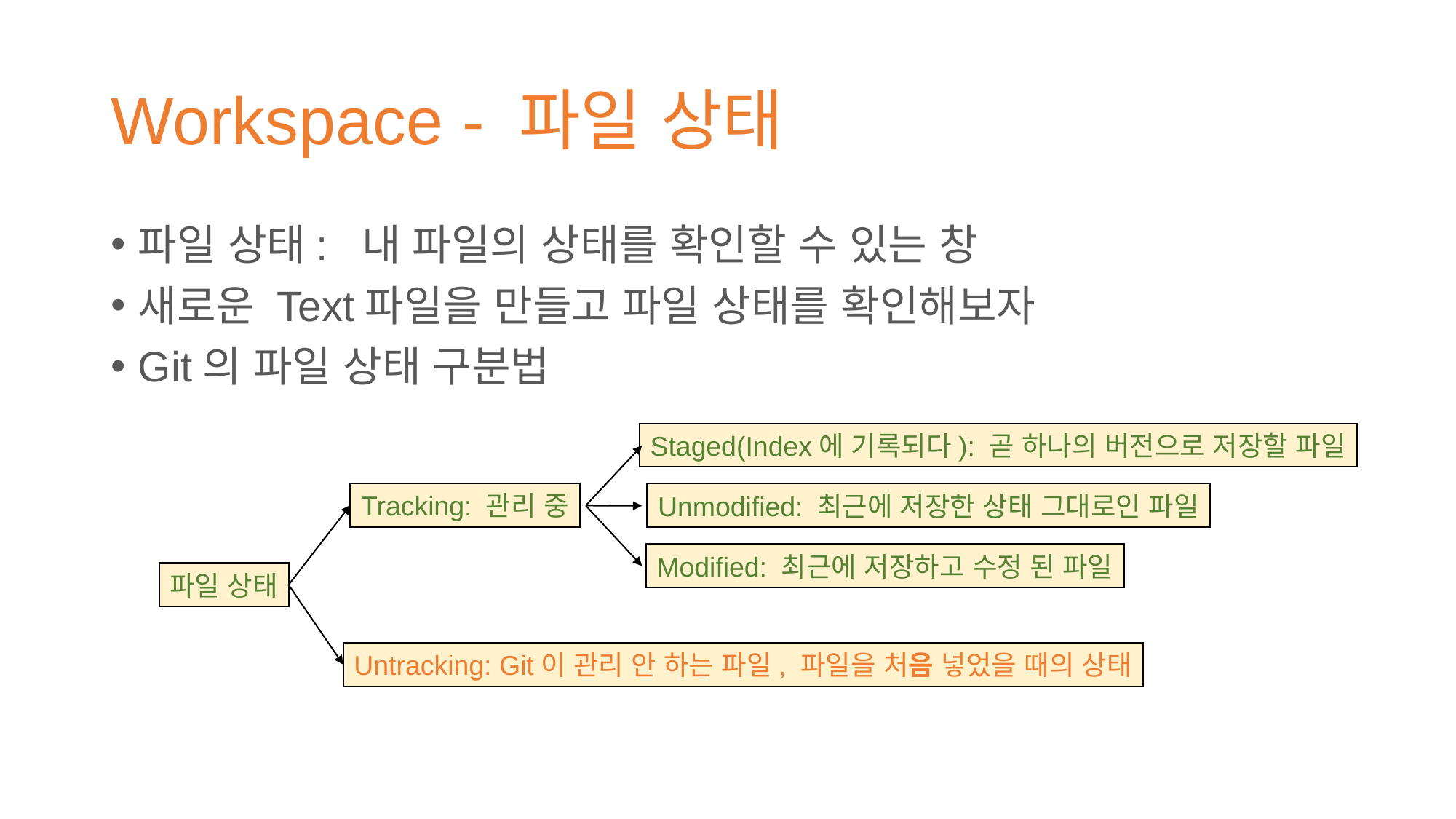

# Workspace - 파일 상태
파일 상태:  내 파일의 상태를 확인할 수 있는 창
새로운 Text파일을 만들고 파일 상태를 확인해보자
Git의 파일 상태 구분법

Staged(Index에 기록되다): 곧 하나의 버전으로 저장할 파일
Tracking: 관리 중
Unmodified: 최근에 저장한 상태 그대로인 파일
Modified: 최근에 저장하고 수정 된 파일
Untracking: Git이 관리 안 하는 파일, 파일을 처음 넣었을 때의 상태
파일 상태